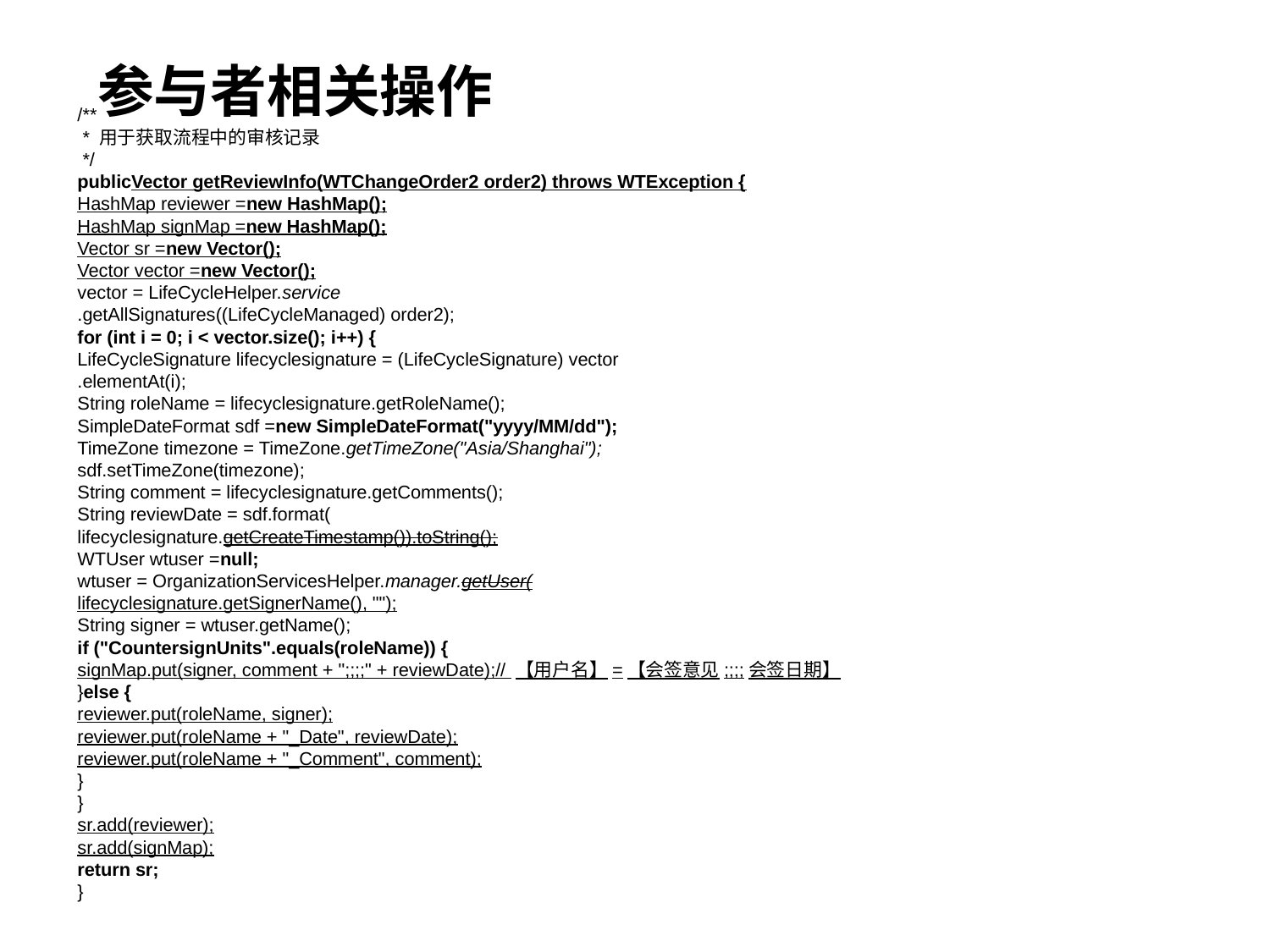

# 参与者相关操作
/**
 * 用于获取流程中的审核记录
 */
publicVector getReviewInfo(WTChangeOrder2 order2) throws WTException {
HashMap reviewer =new HashMap();
HashMap signMap =new HashMap();
Vector sr =new Vector();
Vector vector =new Vector();
vector = LifeCycleHelper.service
.getAllSignatures((LifeCycleManaged) order2);
for (int i = 0; i < vector.size(); i++) {
LifeCycleSignature lifecyclesignature = (LifeCycleSignature) vector
.elementAt(i);
String roleName = lifecyclesignature.getRoleName();
SimpleDateFormat sdf =new SimpleDateFormat("yyyy/MM/dd");
TimeZone timezone = TimeZone.getTimeZone("Asia/Shanghai");
sdf.setTimeZone(timezone);
String comment = lifecyclesignature.getComments();
String reviewDate = sdf.format(
lifecyclesignature.getCreateTimestamp()).toString();
WTUser wtuser =null;
wtuser = OrganizationServicesHelper.manager.getUser(
lifecyclesignature.getSignerName(), "");
String signer = wtuser.getName();
if ("CountersignUnits".equals(roleName)) {
signMap.put(signer, comment + ";;;;" + reviewDate);// 【用户名】=【会签意见;;;;会签日期】
}else {
reviewer.put(roleName, signer);
reviewer.put(roleName + "_Date", reviewDate);
reviewer.put(roleName + "_Comment", comment);
}
}
sr.add(reviewer);
sr.add(signMap);
return sr;
}